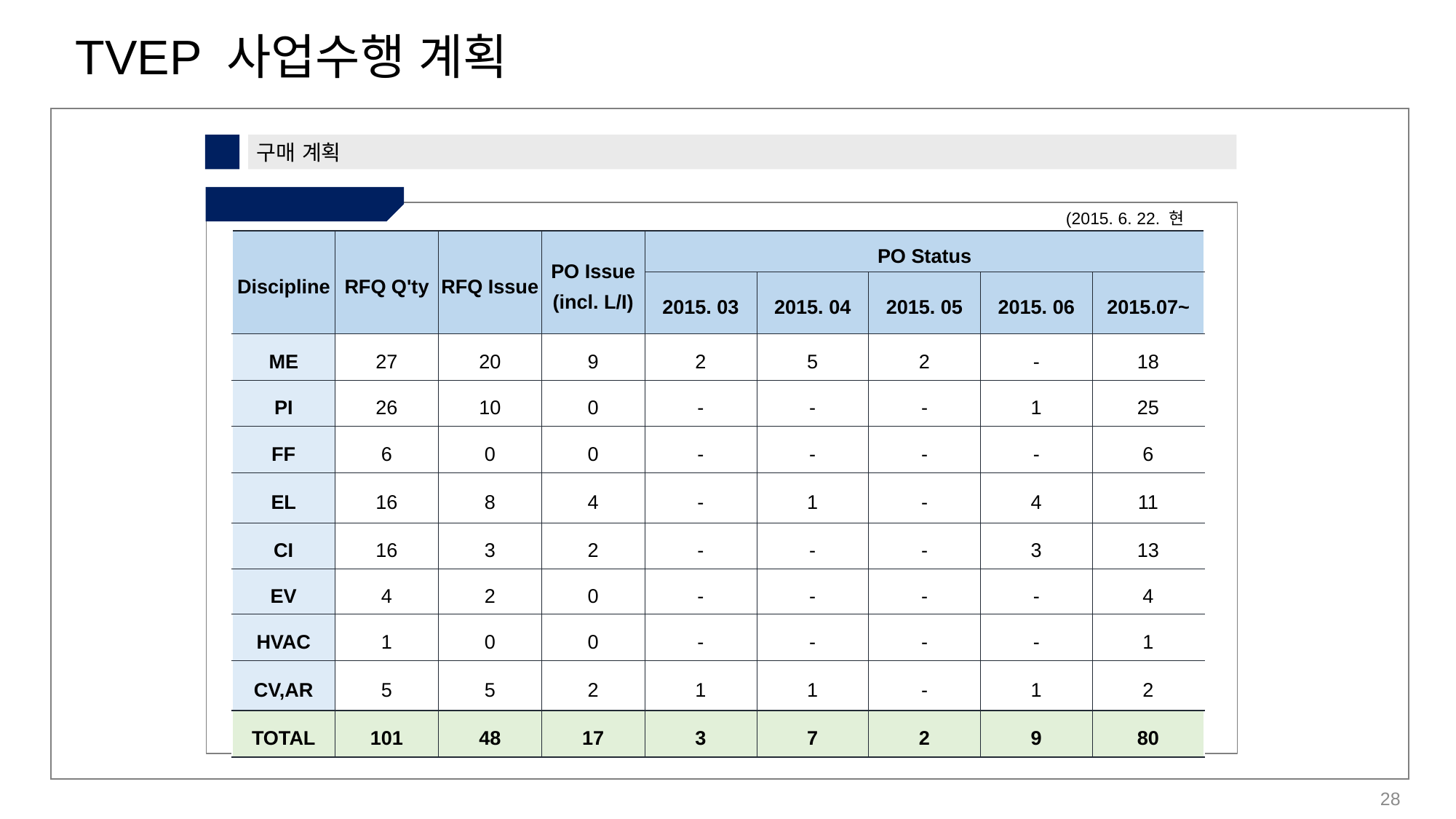

5
구매 계획
② 구매 계획

(2015. 6. 22. 현재)
| Discipline | RFQ Q'ty | RFQ Issue | PO Issue (incl. L/I) | PO Status |  |  |  |  |
| --- | --- | --- | --- | --- | --- | --- | --- | --- |
|  |  |  |  | 2015. 03 | 2015. 04 | 2015. 05 | 2015. 06 | 2015.07~ |
| ME | 27 | 20 | 9 | 2 | 5 | 2 | - | 18 |
| PI | 26 | 10 | 0 | - | - | - | 1 | 25 |
| FF | 6 | 0 | 0 | - | - | - | - | 6 |
| EL | 16 | 8 | 4 | - | 1 | - | 4 | 11 |
| CI | 16 | 3 | 2 | - | - | - | 3 | 13 |
| EV | 4 | 2 | 0 | - | - | - | - | 4 |
| HVAC | 1 | 0 | 0 | - | - | - | - | 1 |
| CV,AR | 5 | 5 | 2 | 1 | 1 | - | 1 | 2 |
| TOTAL | 101 | 48 | 17 | 3 | 7 | 2 | 9 | 80 |
28